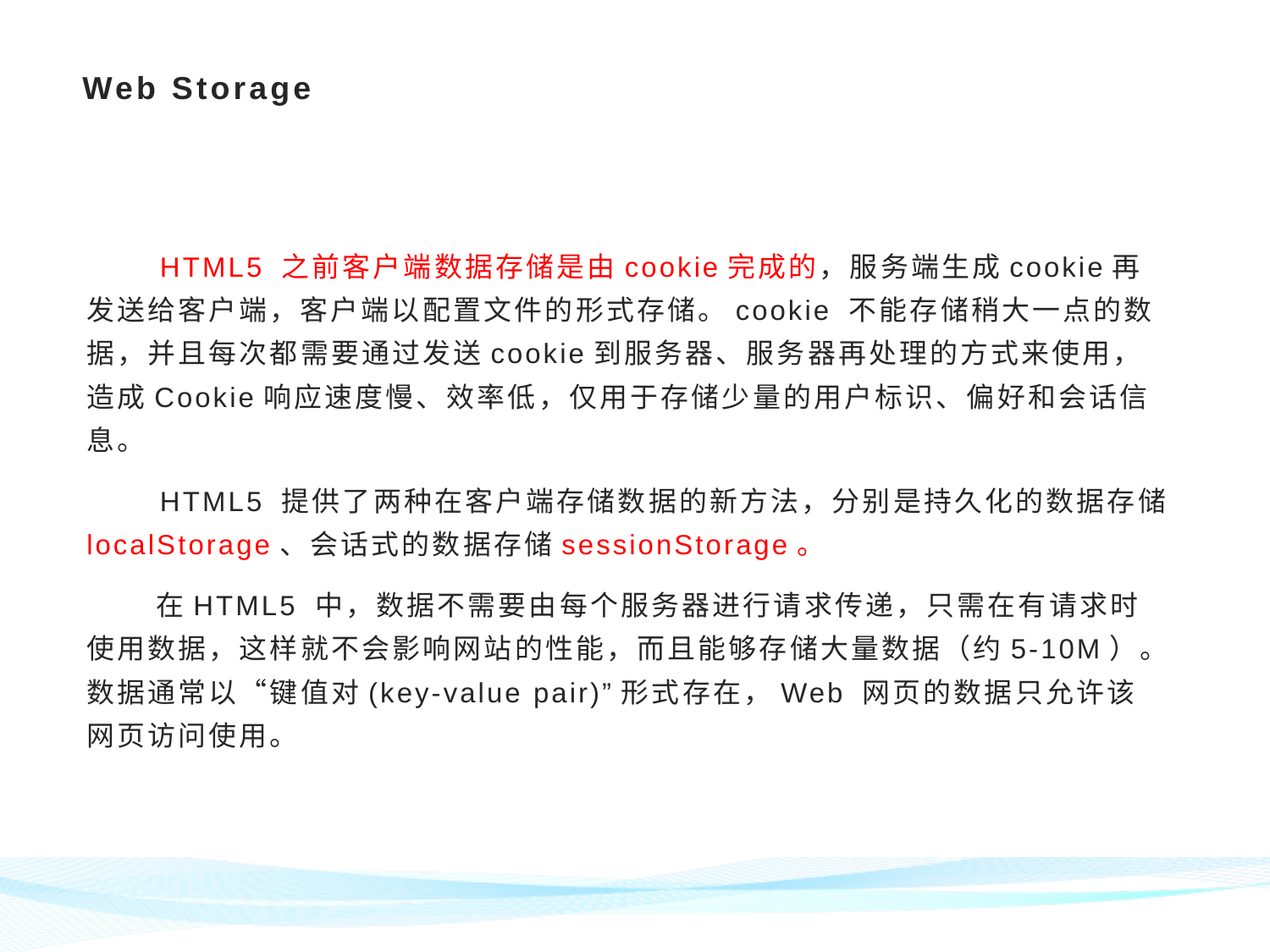

# Web Storage
       HTML5 之前客户端数据存储是由cookie完成的，服务端生成cookie再发送给客户端，客户端以配置文件的形式存储。cookie 不能存储稍大一点的数据，并且每次都需要通过发送cookie到服务器、服务器再处理的方式来使用，造成Cookie响应速度慢、效率低，仅用于存储少量的用户标识、偏好和会话信息。
       HTML5 提供了两种在客户端存储数据的新方法，分别是持久化的数据存储localStorage、会话式的数据存储sessionStorage。
       在HTML5 中，数据不需要由每个服务器进行请求传递，只需在有请求时使用数据，这样就不会影响网站的性能，而且能够存储大量数据（约5-10M）。数据通常以“键值对(key-value pair)”形式存在，Web 网页的数据只允许该网页访问使用。